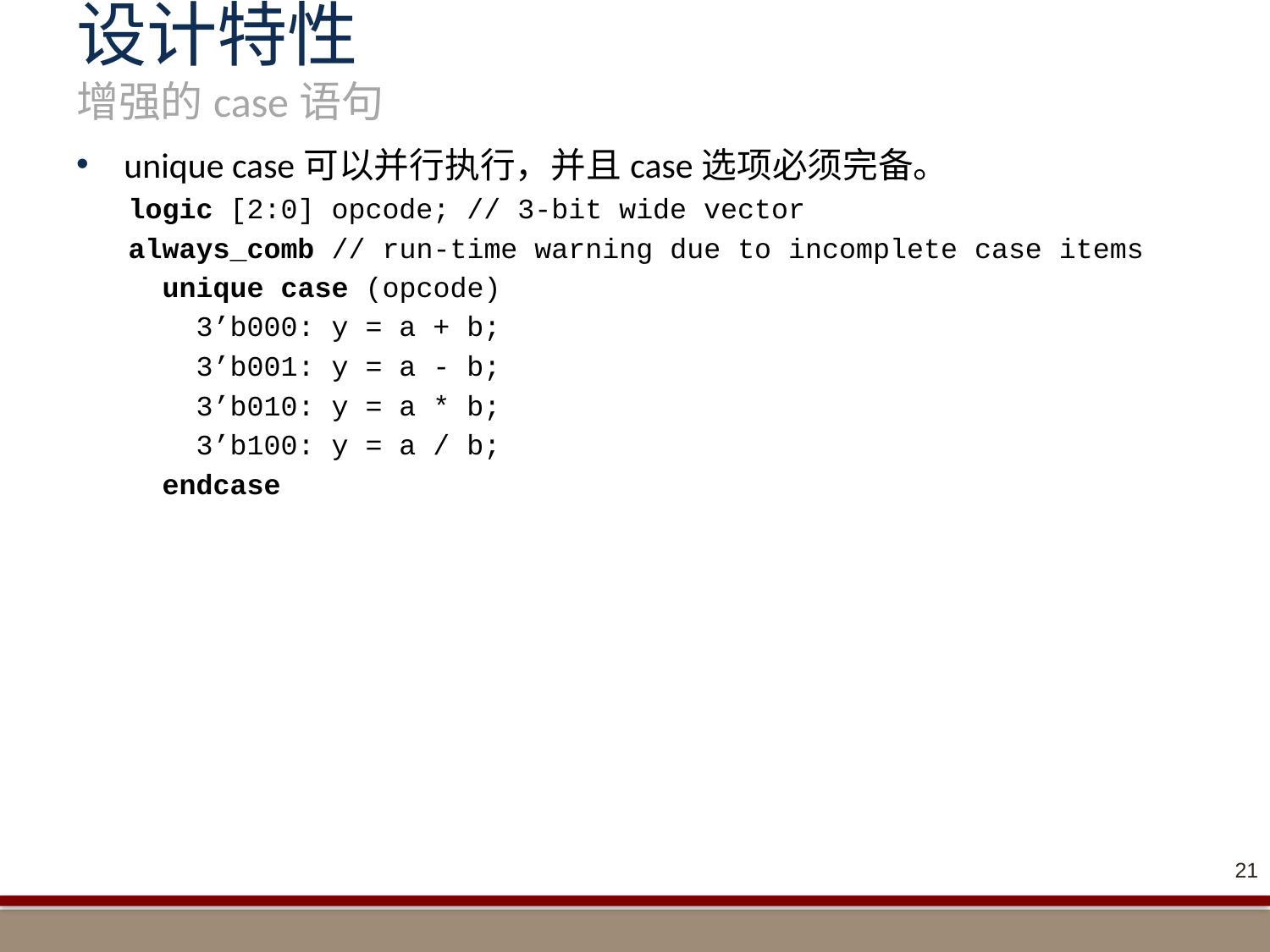

# 设计特性 增强的case语句
unique case可以并行执行，并且case选项必须完备。
logic [2:0] opcode; // 3-bit wide vector
always_comb // run-time warning due to incomplete case items
  unique case (opcode)
    3’b000: y = a + b;
    3’b001: y = a - b;
    3’b010: y = a * b;
    3’b100: y = a / b;
  endcase

21